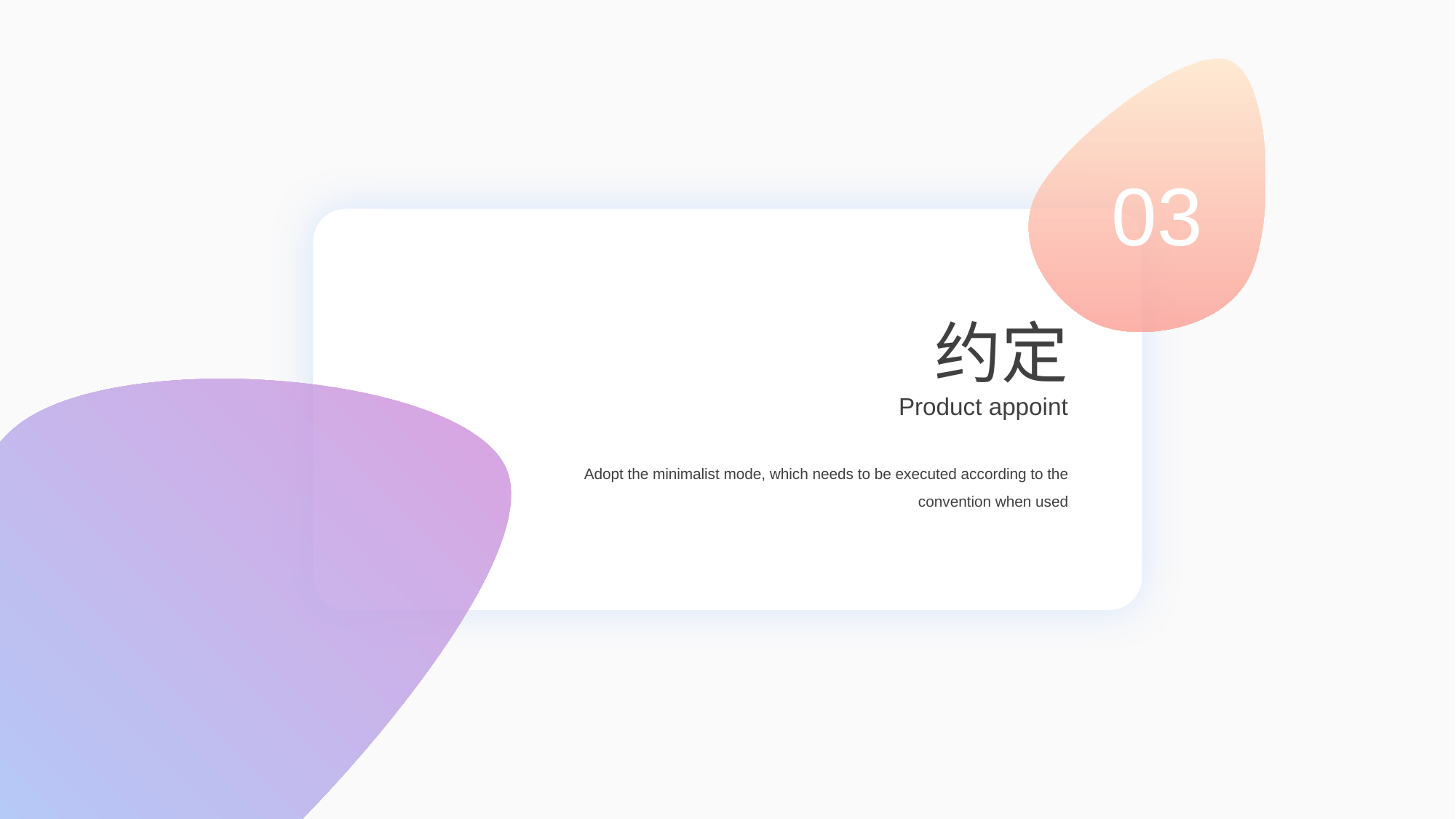

03

约定
Product appoint

Adopt the minimalist mode, which needs to be executed according to the convention when used